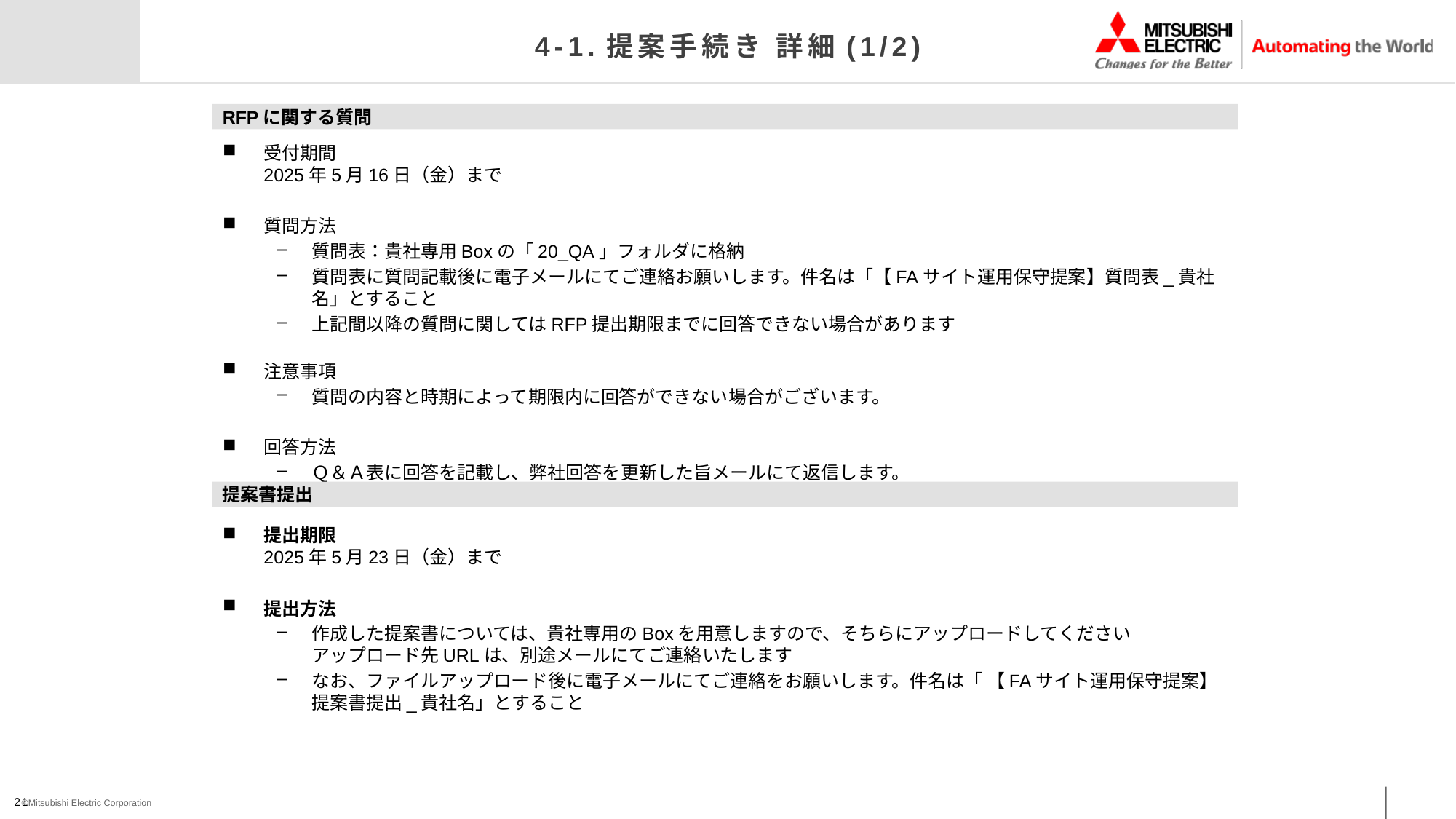

# 4-1.提案手続き 詳細(1/2)
RFPに関する質問
受付期間
2025年5月16日（金）まで

質問方法
質問表：貴社専用Boxの「20_QA」フォルダに格納
質問表に質問記載後に電子メールにてご連絡お願いします。件名は「【FAサイト運用保守提案】質問表_貴社名」とすること
上記間以降の質問に関してはRFP提出期限までに回答できない場合があります
注意事項
質問の内容と時期によって期限内に回答ができない場合がございます。

回答方法
Ｑ＆Ａ表に回答を記載し、弊社回答を更新した旨メールにて返信します。

提案書提出
提出期限
2025年5月23日（金）まで

提出方法
作成した提案書については、貴社専用のBoxを用意しますので、そちらにアップロードしてください
アップロード先URLは、別途メールにてご連絡いたします
なお、ファイルアップロード後に電子メールにてご連絡をお願いします。件名は「 【FAサイト運用保守提案】提案書提出_貴社名」とすること
21